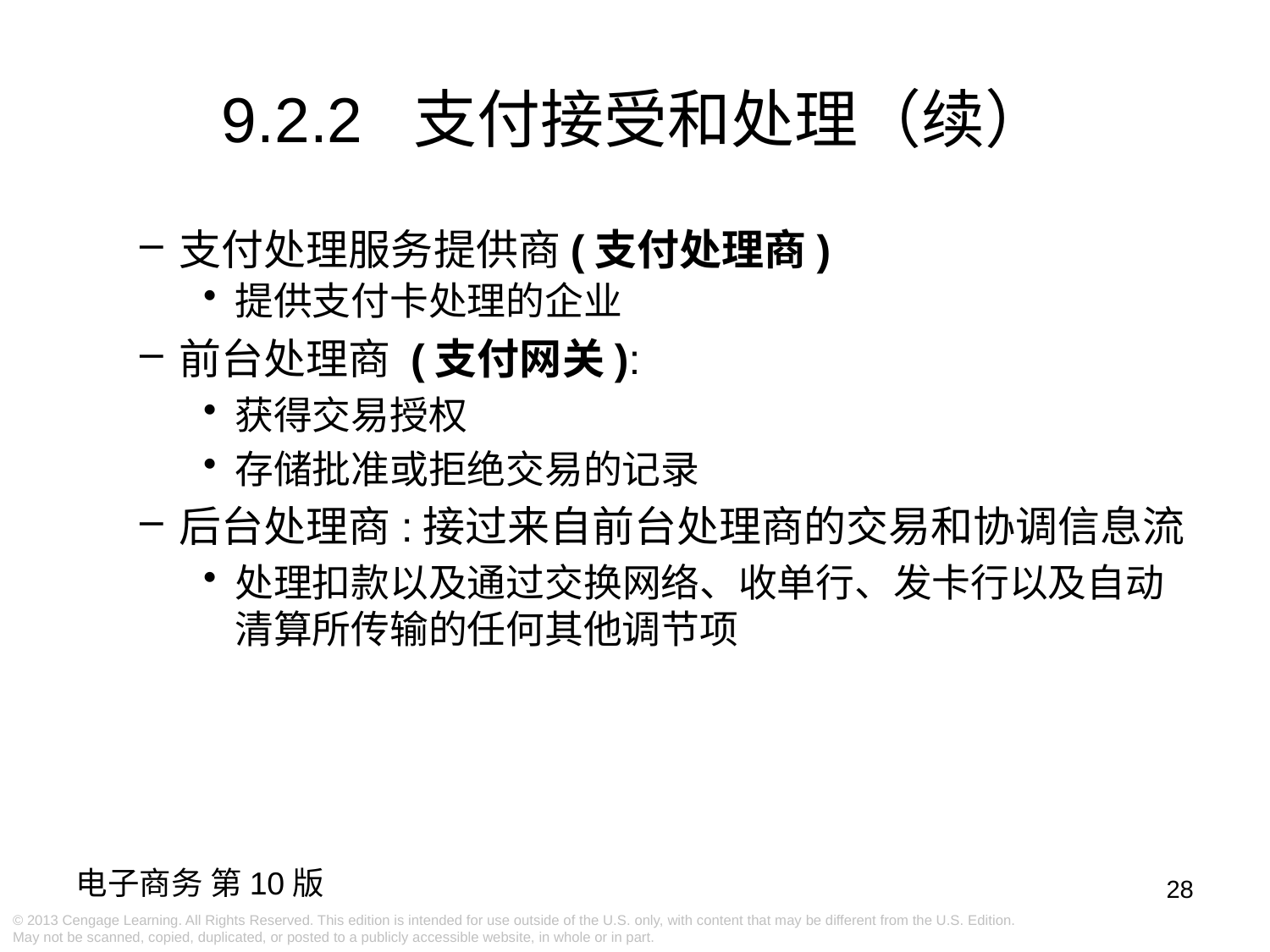

# 9.2.2  支付接受和处理（续）
支付处理服务提供商(支付处理商)
提供支付卡处理的企业
前台处理商 (支付网关):
获得交易授权
存储批准或拒绝交易的记录
后台处理商:接过来自前台处理商的交易和协调信息流
处理扣款以及通过交换网络、收单行、发卡行以及自动清算所传输的任何其他调节项

28